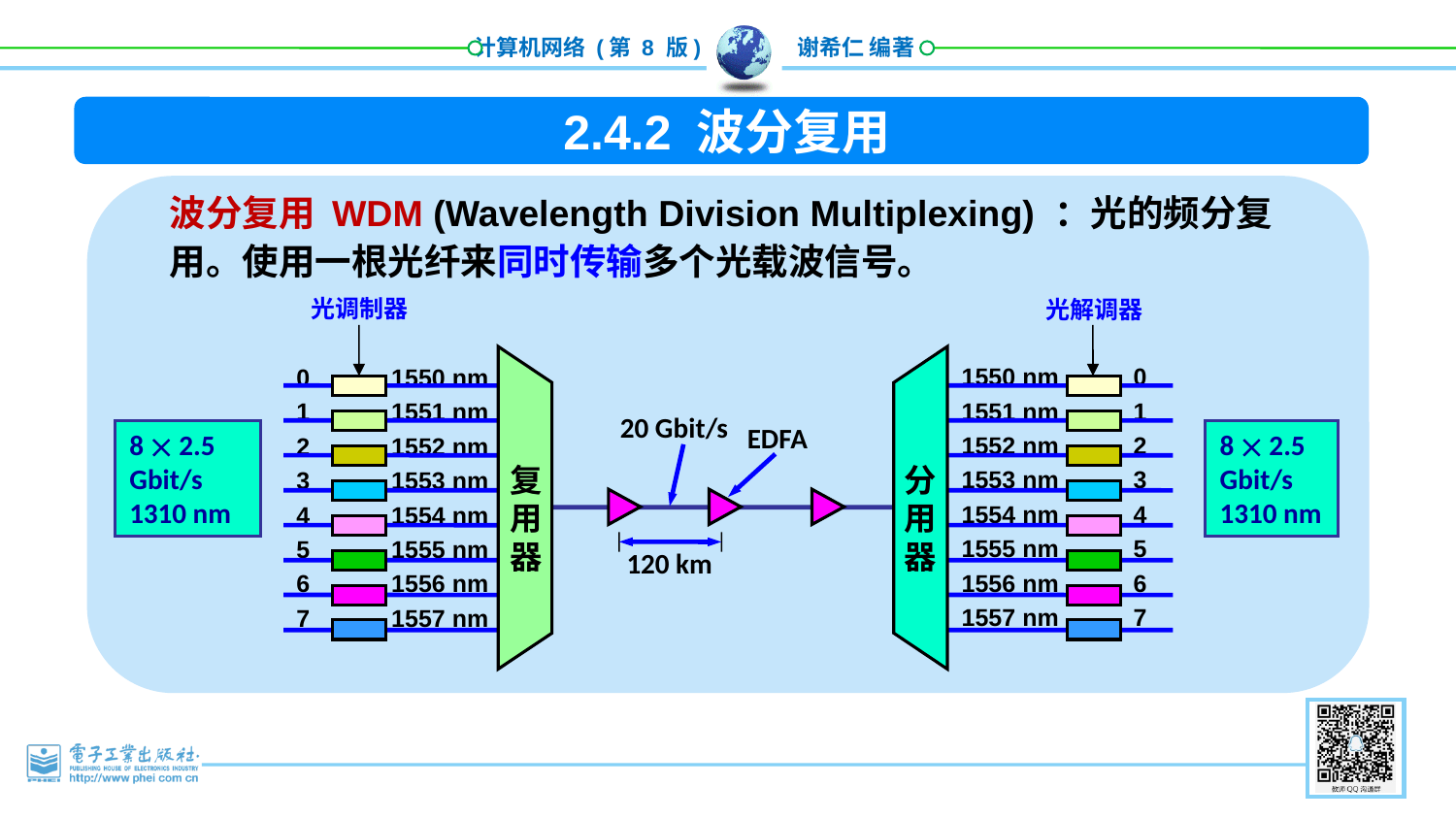

2.4.2 波分复用

波分复用 WDM (Wavelength Division Multiplexing) ：光的频分复用。使用一根光纤来同时传输多个光载波信号。
光调制器
光解调器

 1550 nm           0
 1551 nm           1
 1552 nm           2
 1553 nm           3
 1554 nm           4
 1555 nm           5
 1556 nm           6
 1557 nm           7
0            1550 nm
1            1551 nm
2            1552 nm
3            1553 nm
4            1554 nm
5            1555 nm
6            1556 nm
7            1557 nm

20 Gbit/s

EDFA
8 × 2.5 Gbit/s
1310 nm
8 × 2.5 Gbit/s
1310 nm

复
用
器
分
用
器

120 km